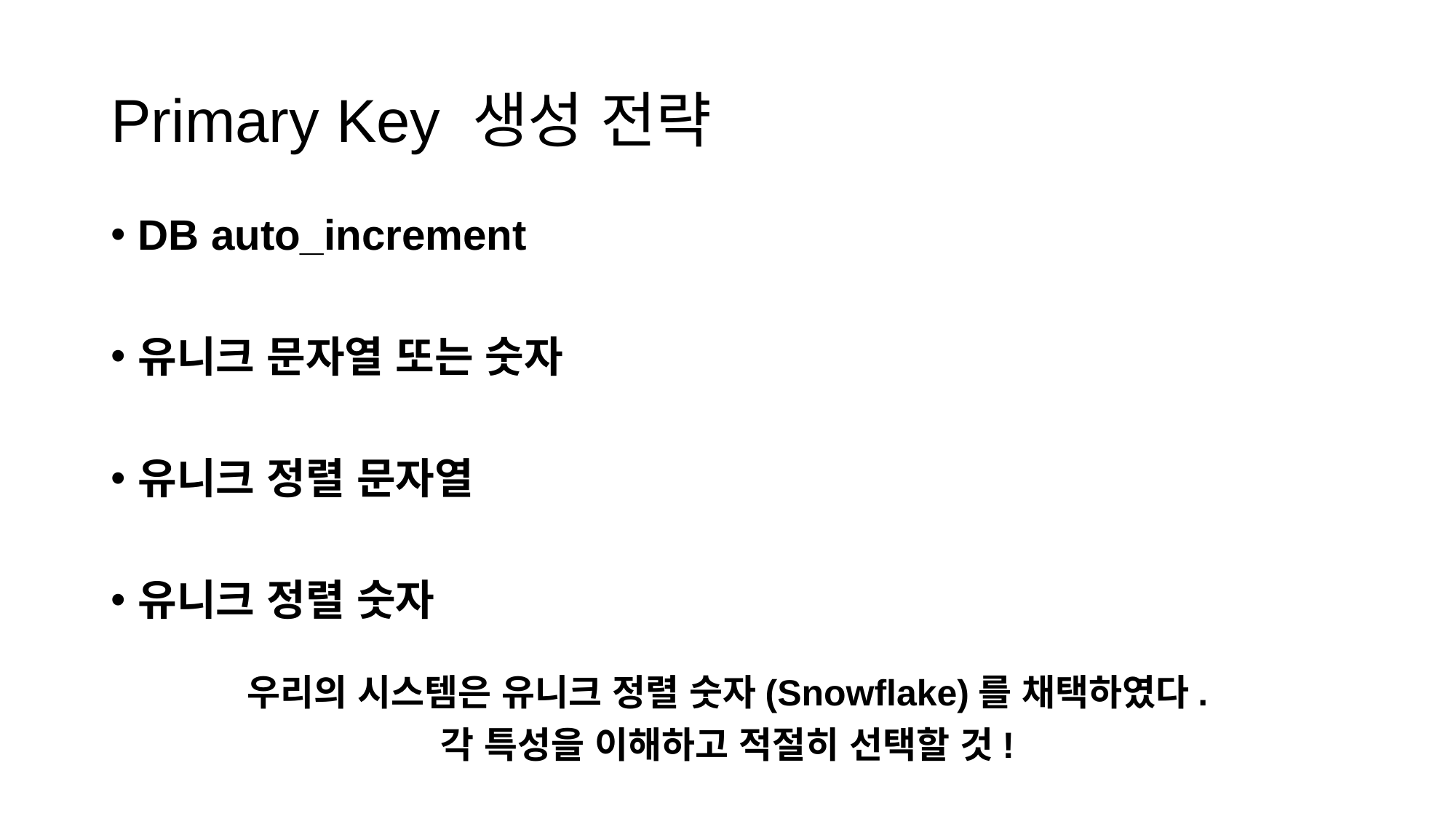

# Primary Key 생성 전략
DB auto_increment

유니크 문자열 또는 숫자

유니크 정렬 문자열

유니크 정렬 숫자
우리의 시스템은 유니크 정렬 숫자(Snowflake)를 채택하였다.
각 특성을 이해하고 적절히 선택할 것!